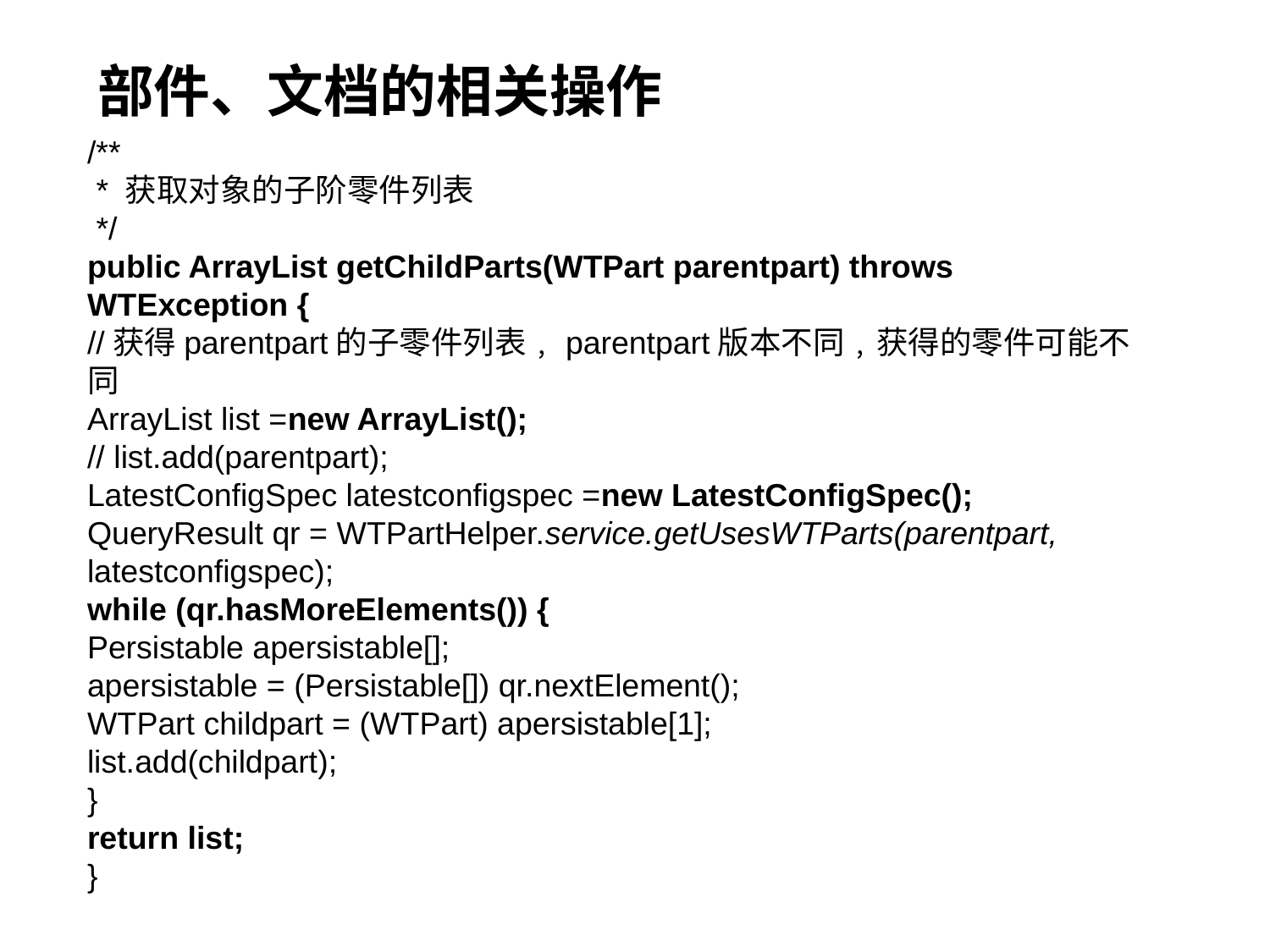

# 部件、文档的相关操作
/**
 * 获取对象的子阶零件列表
 */
public ArrayList getChildParts(WTPart parentpart) throws WTException {
//获得parentpart的子零件列表﹐parentpart版本不同﹐获得的零件可能不同
ArrayList list =new ArrayList();
// list.add(parentpart);
LatestConfigSpec latestconfigspec =new LatestConfigSpec();
QueryResult qr = WTPartHelper.service.getUsesWTParts(parentpart,
latestconfigspec);
while (qr.hasMoreElements()) {
Persistable apersistable[];
apersistable = (Persistable[]) qr.nextElement();
WTPart childpart = (WTPart) apersistable[1];
list.add(childpart);
}
return list;
}